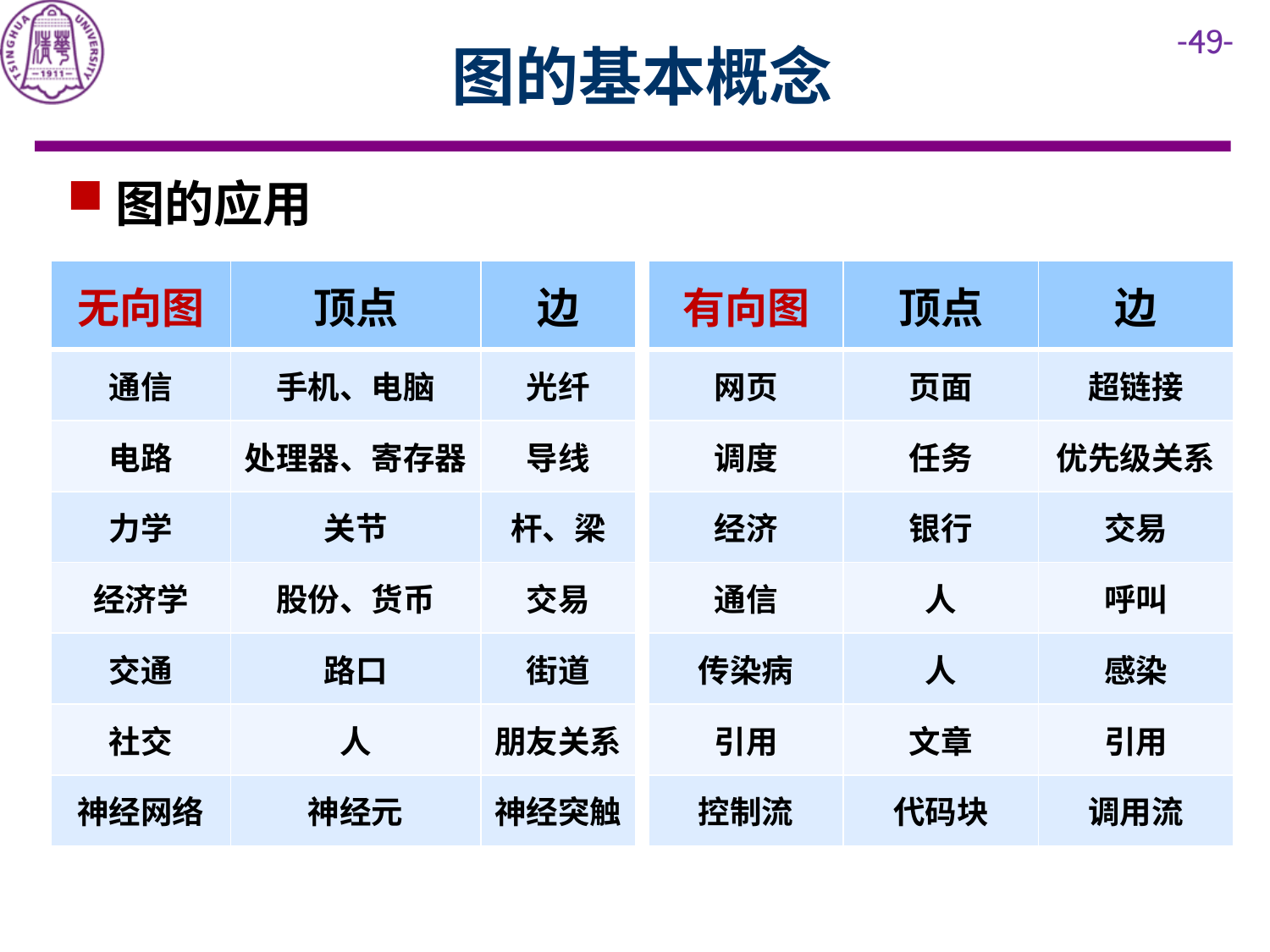

# 图的基本概念
图的应用
| 有向图 | 顶点 | 边 |
| --- | --- | --- |
| 网页 | 页面 | 超链接 |
| 调度 | 任务 | 优先级关系 |
| 经济 | 银行 | 交易 |
| 通信 | 人 | 呼叫 |
| 传染病 | 人 | 感染 |
| 引用 | 文章 | 引用 |
| 控制流 | 代码块 | 调用流 |
| 无向图 | 顶点 | 边 |
| --- | --- | --- |
| 通信 | 手机、电脑 | 光纤 |
| 电路 | 处理器、寄存器 | 导线 |
| 力学 | 关节 | 杆、梁 |
| 经济学 | 股份、货币 | 交易 |
| 交通 | 路口 | 街道 |
| 社交 | 人 | 朋友关系 |
| 神经网络 | 神经元 | 神经突触 |